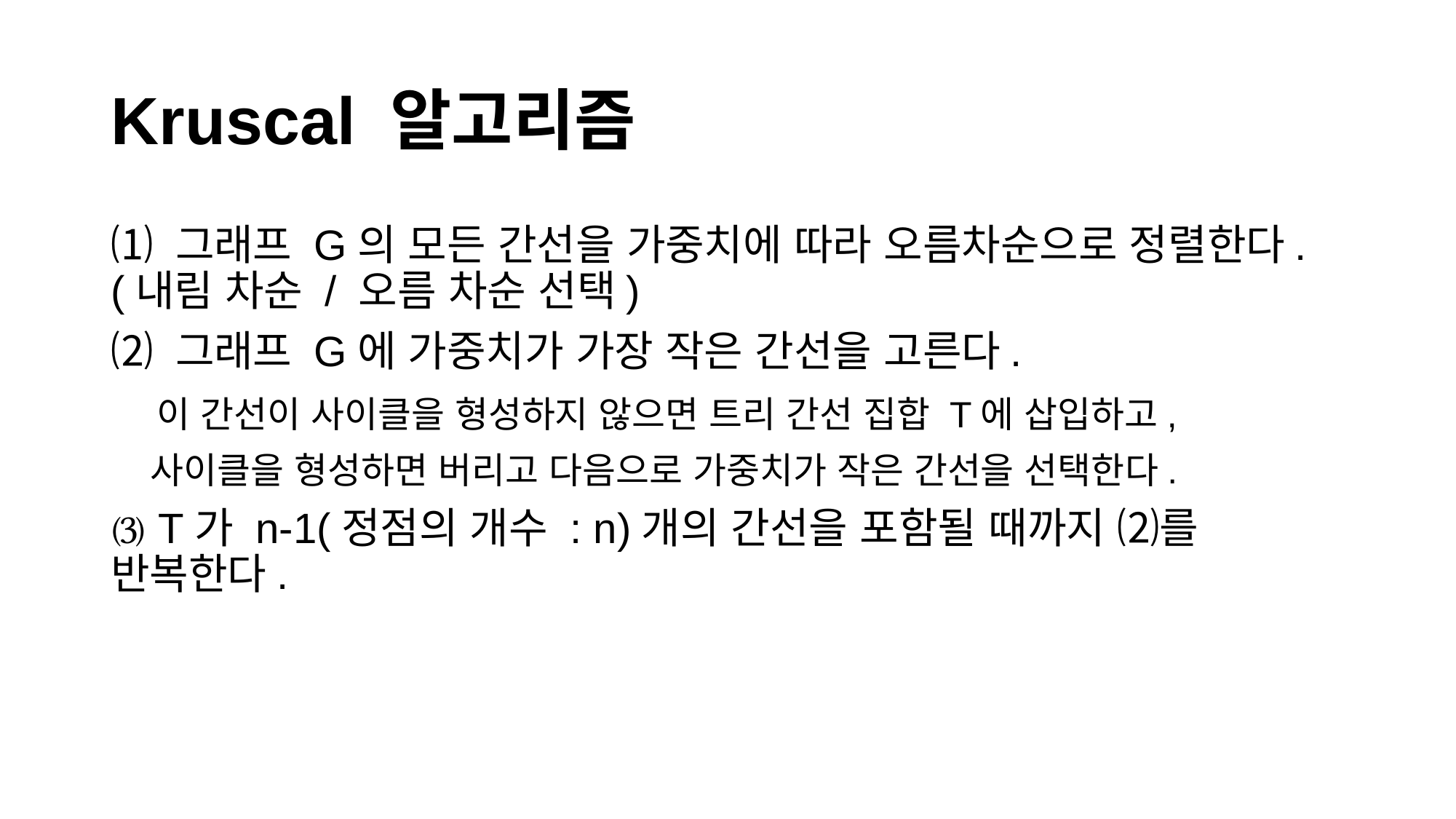

# Kruscal 알고리즘
⑴ 그래프 G의 모든 간선을 가중치에 따라 오름차순으로 정렬한다.  (내림 차순 / 오름 차순 선택)
⑵ 그래프 G에 가중치가 가장 작은 간선을 고른다.
   이 간선이 사이클을 형성하지 않으면 트리 간선 집합 T에 삽입하고,
   사이클을 형성하면 버리고 다음으로 가중치가 작은 간선을 선택한다.
⑶ T가 n-1(정점의 개수 : n)개의 간선을 포함될 때까지 ⑵를 반복한다.